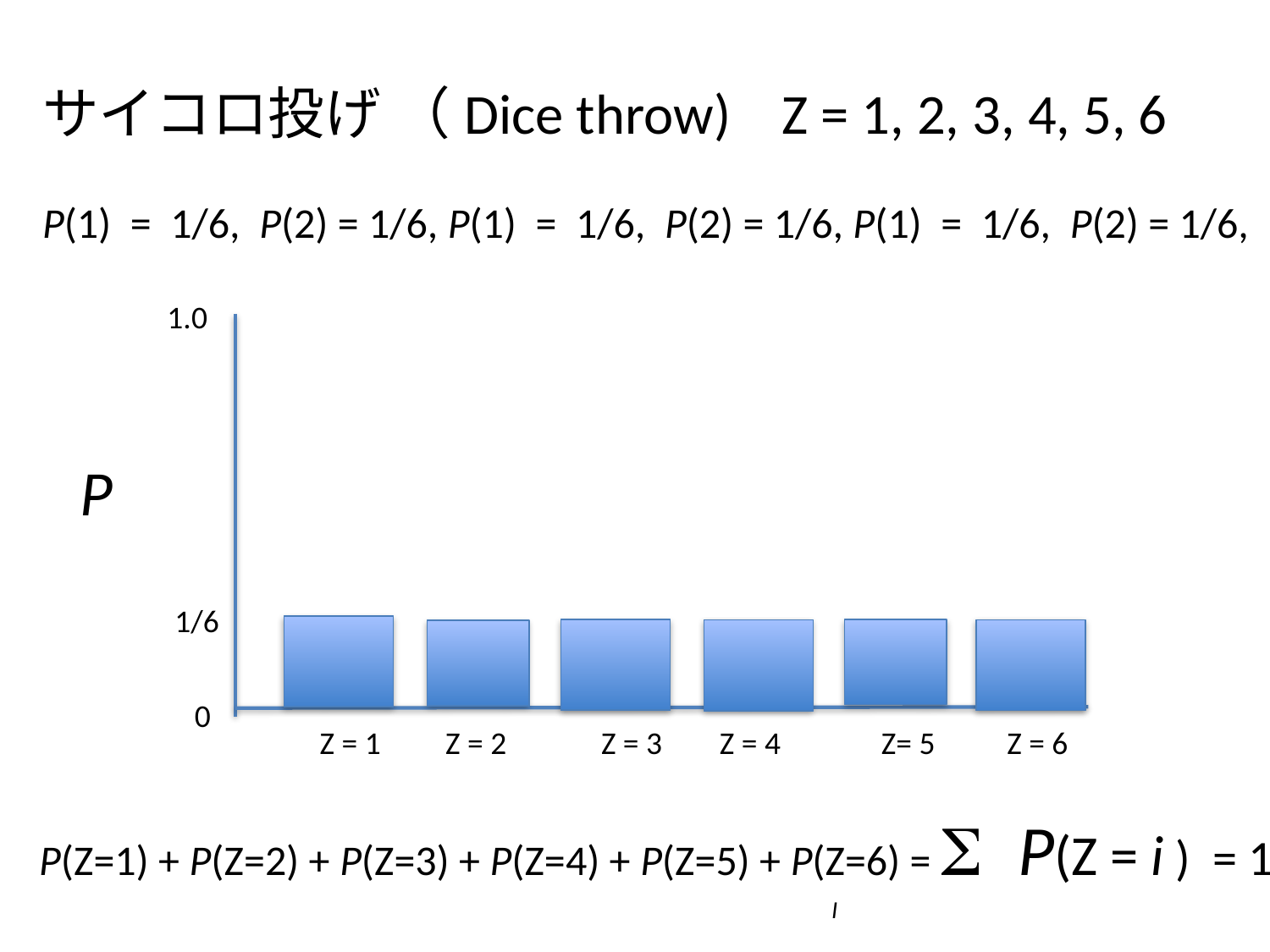

サイコロ投げ （Dice throw)    Z = 1, 2, 3, 4, 5, 6

P(1)  =  1/6,  P(2) = 1/6, P(1)  =  1/6,  P(2) = 1/6, P(1)  =  1/6,  P(2) = 1/6,

1.0
P
1/6

0
   Z = 1         Z = 2
  Z = 3        Z = 4              Z= 5          Z = 6
P(Z=1) + P(Z=2) + P(Z=3) + P(Z=4) + P(Z=5) + P(Z=6) = Σ P(Z = i )  = 1
                                                                                                                                                I